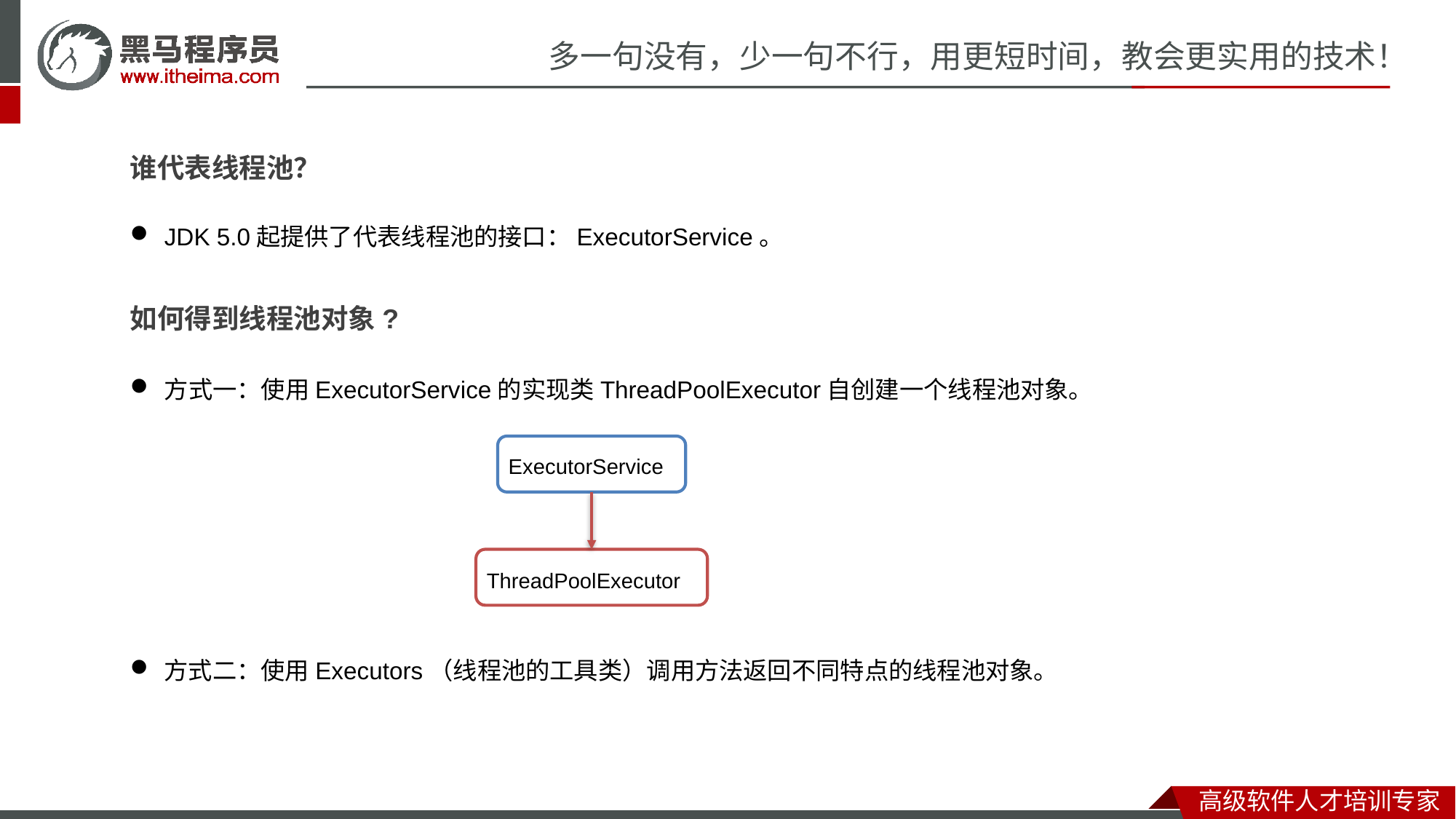

谁代表线程池？
JDK 5.0起提供了代表线程池的接口：ExecutorService。
如何得到线程池对象?
方式一：使用ExecutorService的实现类ThreadPoolExecutor自创建一个线程池对象。

ExecutorService

ThreadPoolExecutor
方式二：使用Executors（线程池的工具类）调用方法返回不同特点的线程池对象。